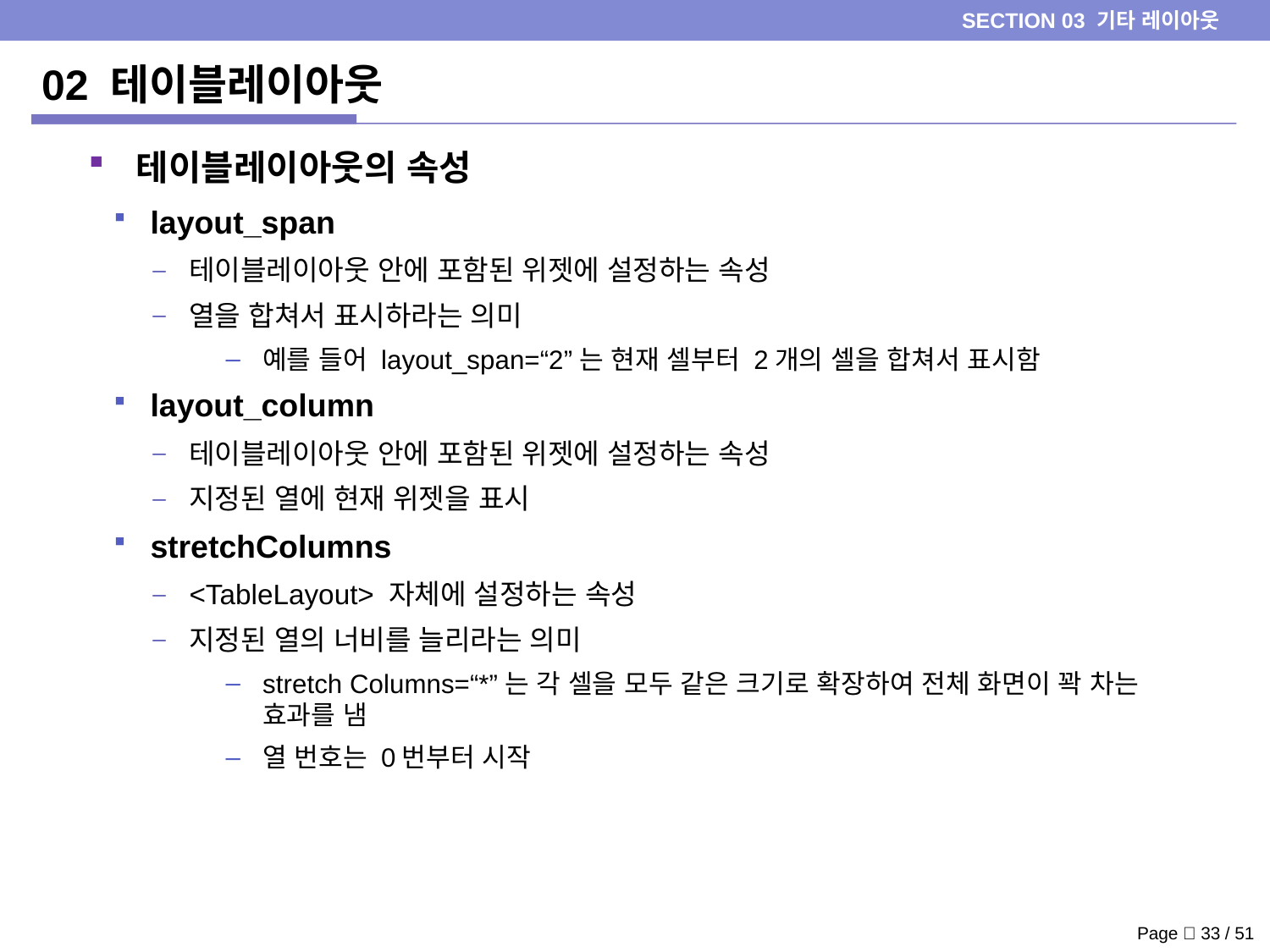

SECTION 03 기타 레이아웃
# 02 테이블레이아웃
테이블레이아웃의 속성
layout_span
테이블레이아웃 안에 포함된 위젯에 설정하는 속성
열을 합쳐서 표시하라는 의미
예를 들어 layout_span=“2”는 현재 셀부터 2개의 셀을 합쳐서 표시함
layout_column
테이블레이아웃 안에 포함된 위젯에 설정하는 속성
지정된 열에 현재 위젯을 표시
stretchColumns
<TableLayout> 자체에 설정하는 속성
지정된 열의 너비를 늘리라는 의미
stretch Columns=“*”는 각 셀을 모두 같은 크기로 확장하여 전체 화면이 꽉 차는 효과를 냄
열 번호는 0번부터 시작